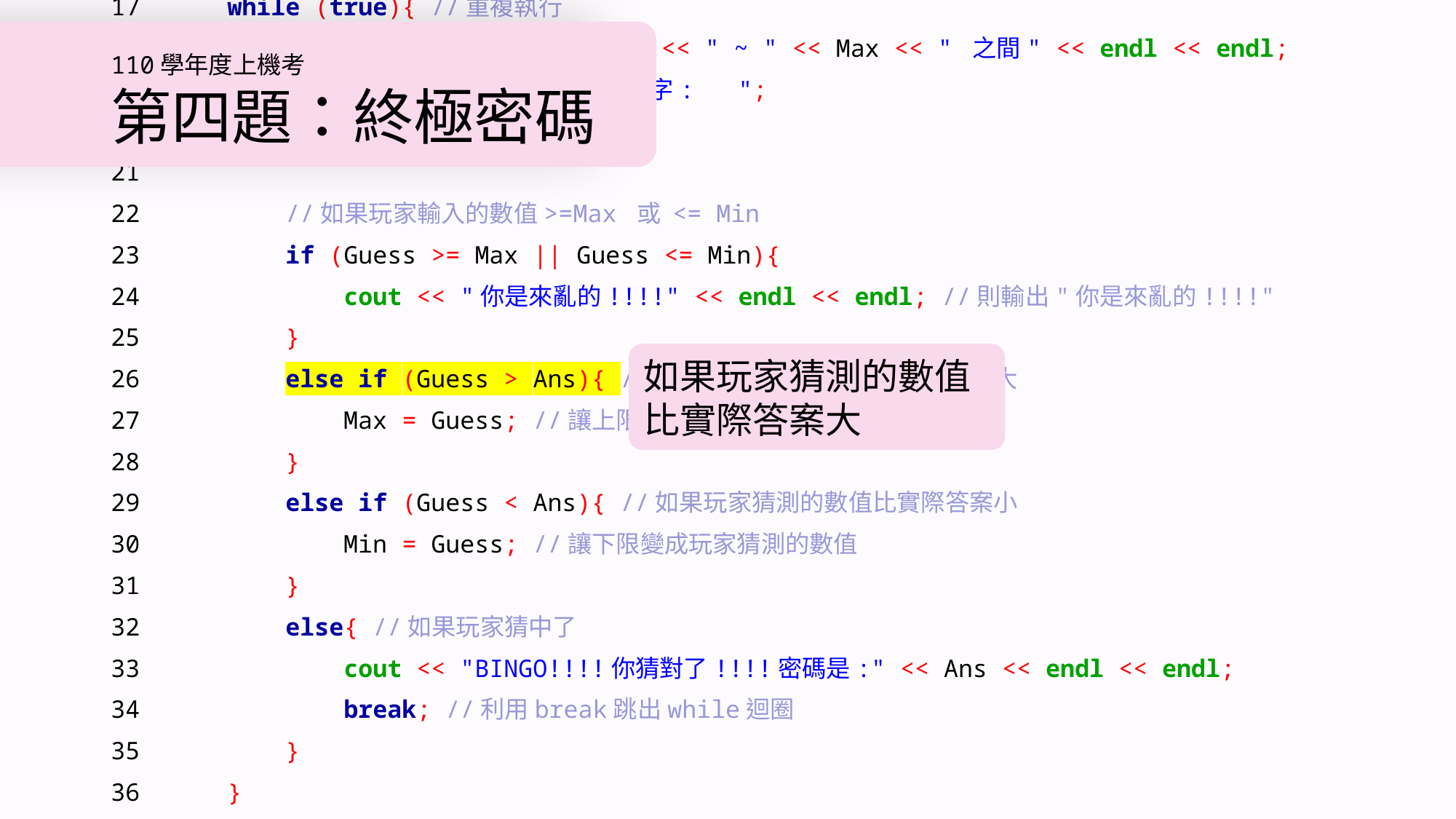

1  #include <cstdlib>
 2  #include <iostream>
 3  #include <ctime>
 4
 5  using namespace std;
 6
 7  int main(int argc, char *argv[])
 8  {
 9      //最大值, 最小值, 答案, 玩家猜測的數字
10      int Max, Min, Ans, Guess;
11      Max = 1000;
12      Min = 99;
13
14      srand(time(NULL)); //以現在時間設定亂數種子
15      Ans = rand()%((Max-1) - (Min+1) + 1) + Min; //計算答案
16
17      while (true){ //重複執行
18          cout << "終極密碼 " << Min << " ~ " << Max << " 之間" << endl << endl;
19          cout << "==> 請輸入你猜的數字:   ";
20          cin >> Guess;
21
22          //如果玩家輸入的數值>=Max 或 <= Min
23          if (Guess >= Max || Guess <= Min){
24              cout << "你是來亂的!!!!" << endl << endl; //則輸出"你是來亂的!!!!"
25          }
26          else if (Guess > Ans){ //如果玩家猜測的數值比實際答案大
27              Max = Guess; //讓上限變成玩家猜測的數值
28          }
29          else if (Guess < Ans){ //如果玩家猜測的數值比實際答案小
30              Min = Guess; //讓下限變成玩家猜測的數值
31          }
32          else{ //如果玩家猜中了
33              cout << "BINGO!!!!你猜對了!!!!密碼是:" << Ans << endl << endl;
34              break; //利用break跳出while迴圈
35          }
36      }
37
38      system("PAUSE");
39      return EXIT_SUCCESS;
40  }

# 110學年度上機考 第四題：終極密碼
如果玩家猜測的數值比實際答案大